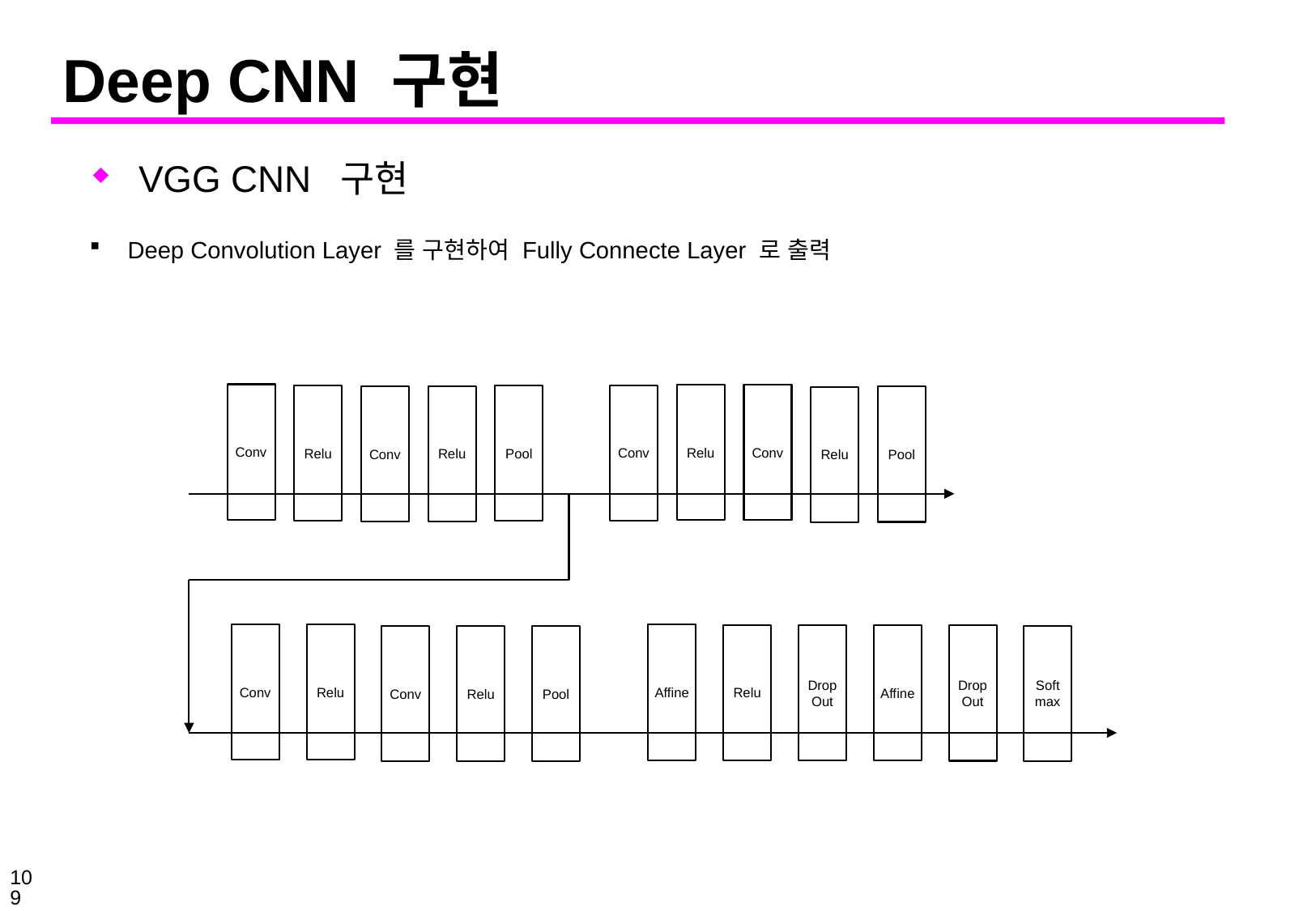

# Deep CNN 구현
VGG CNN  구현
Deep Convolution Layer 를 구현하여 Fully Connecte Layer 로 출력
Conv
Conv
Relu
Conv
Relu
Pool
Relu
Conv
Pool
Relu
Conv
Relu
Affine
Relu
Drop
Out
Affine
Drop
Out
Soft
max
Conv
Relu
Pool
109